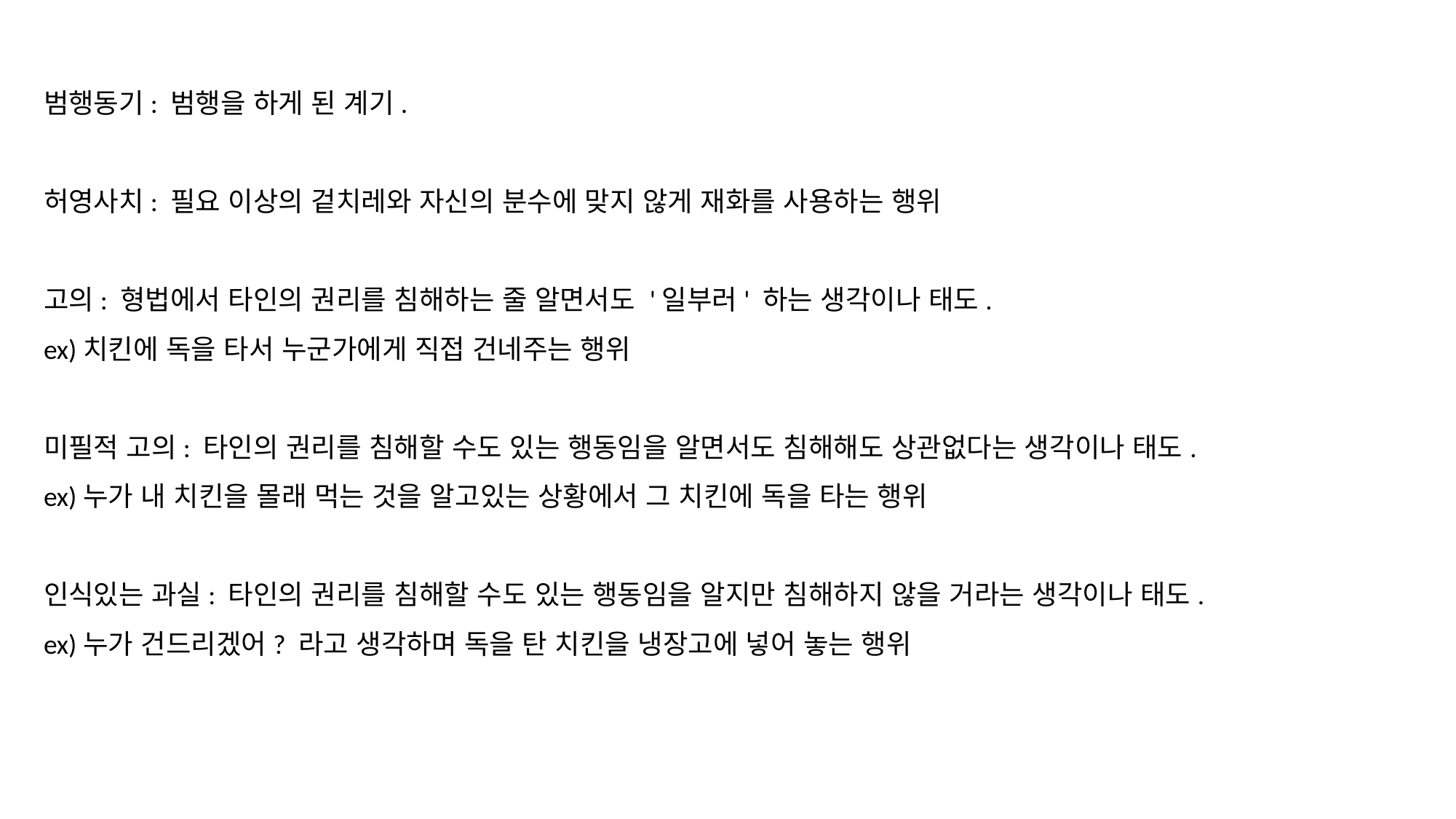

범행동기: 범행을 하게 된 계기.

허영사치: 필요 이상의 겉치레와 자신의 분수에 맞지 않게 재화를 사용하는 행위

고의: 형법에서 타인의 권리를 침해하는 줄 알면서도 '일부러' 하는 생각이나 태도.
ex)치킨에 독을 타서 누군가에게 직접 건네주는 행위

미필적 고의: 타인의 권리를 침해할 수도 있는 행동임을 알면서도 침해해도 상관없다는 생각이나 태도.
ex)누가 내 치킨을 몰래 먹는 것을 알고있는 상황에서 그 치킨에 독을 타는 행위

인식있는 과실: 타인의 권리를 침해할 수도 있는 행동임을 알지만 침해하지 않을 거라는 생각이나 태도.
ex)누가 건드리겠어? 라고 생각하며 독을 탄 치킨을 냉장고에 넣어 놓는 행위